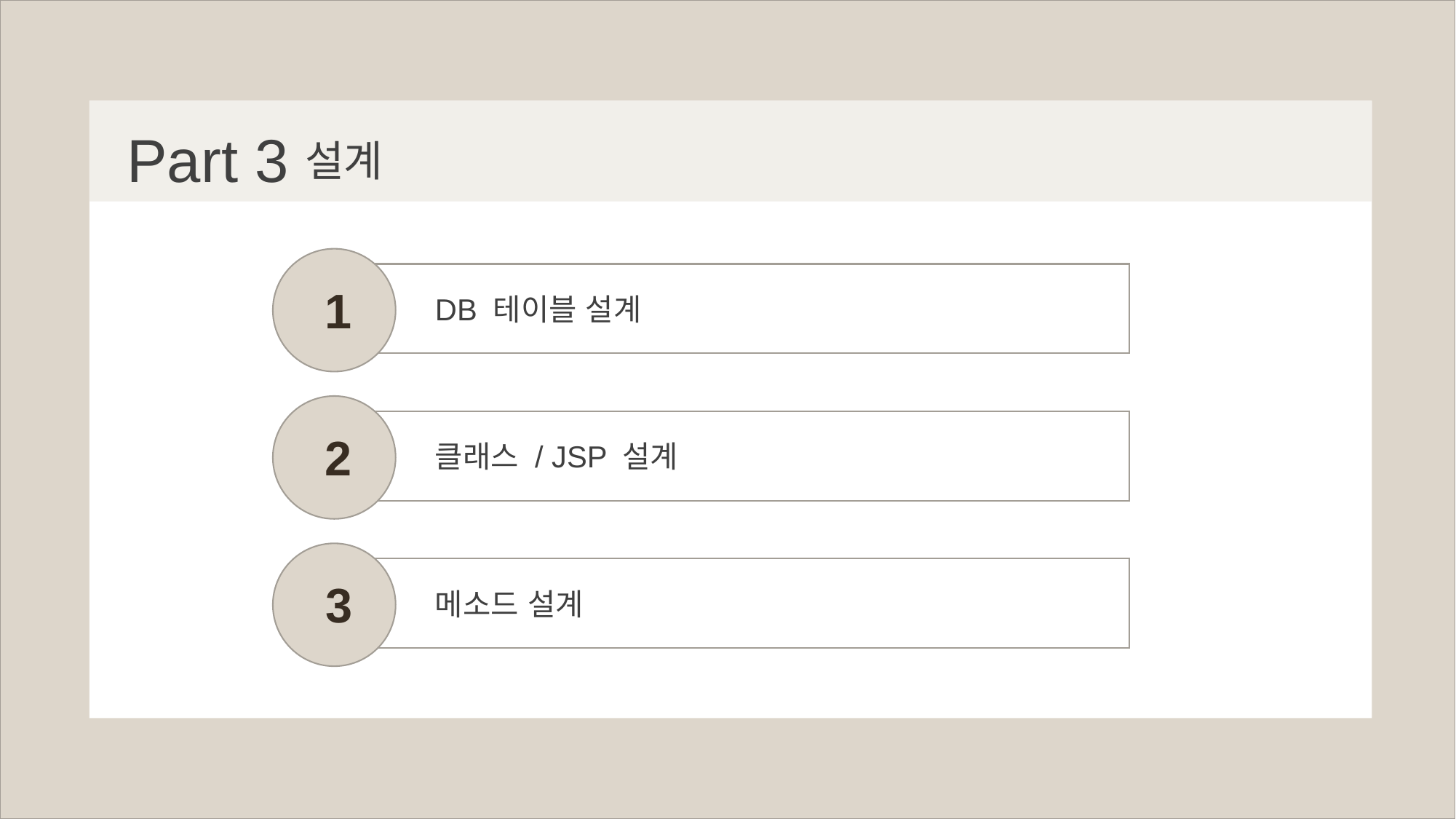

Part 3
설계

1
DB 테이블 설계

2
클래스 / JSP 설계

3
메소드 설계